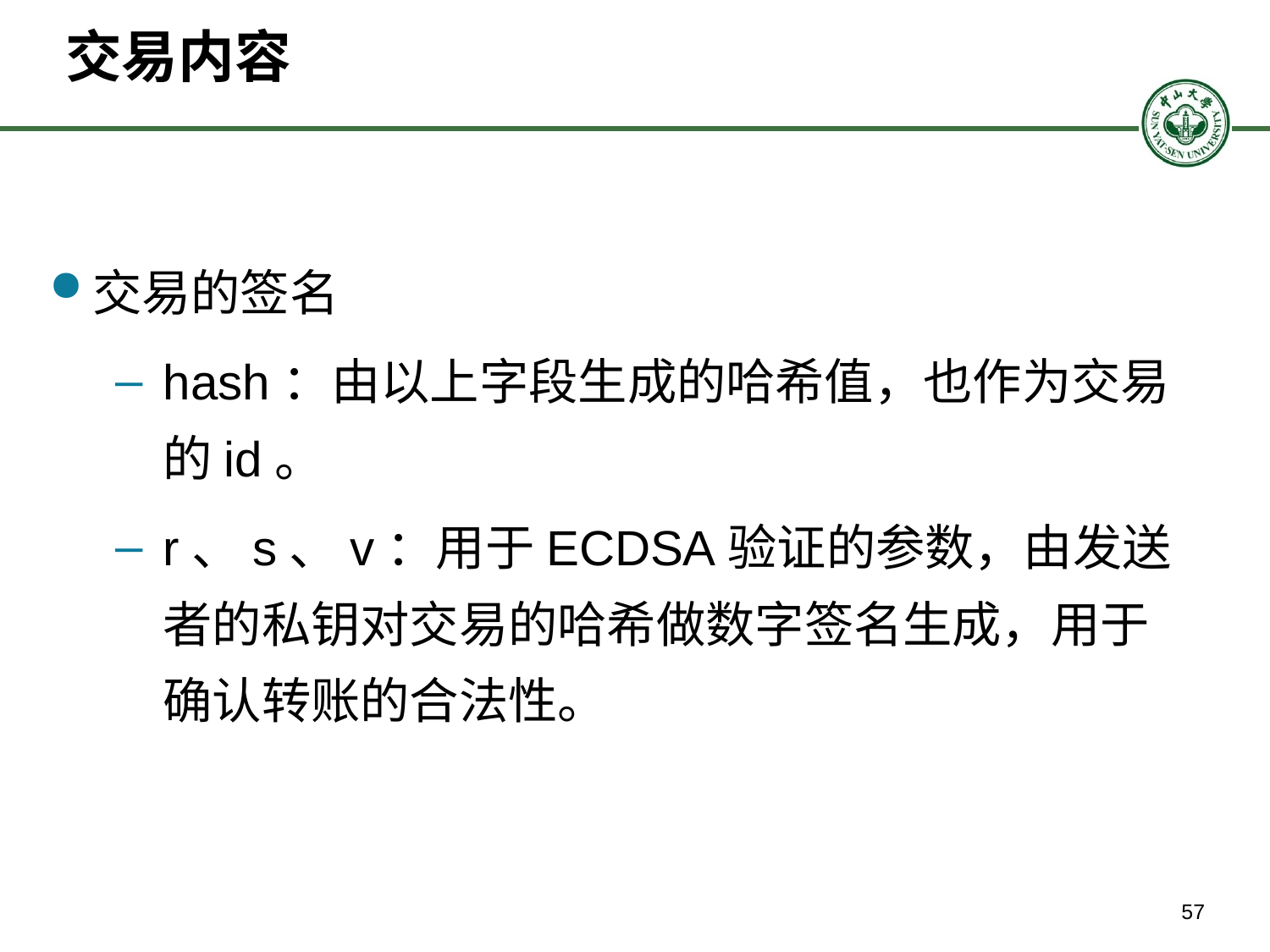

# 交易内容
交易的签名
hash：由以上字段生成的哈希值，也作为交易的id。
r、s、v：用于ECDSA验证的参数，由发送者的私钥对交易的哈希做数字签名生成，用于确认转账的合法性。